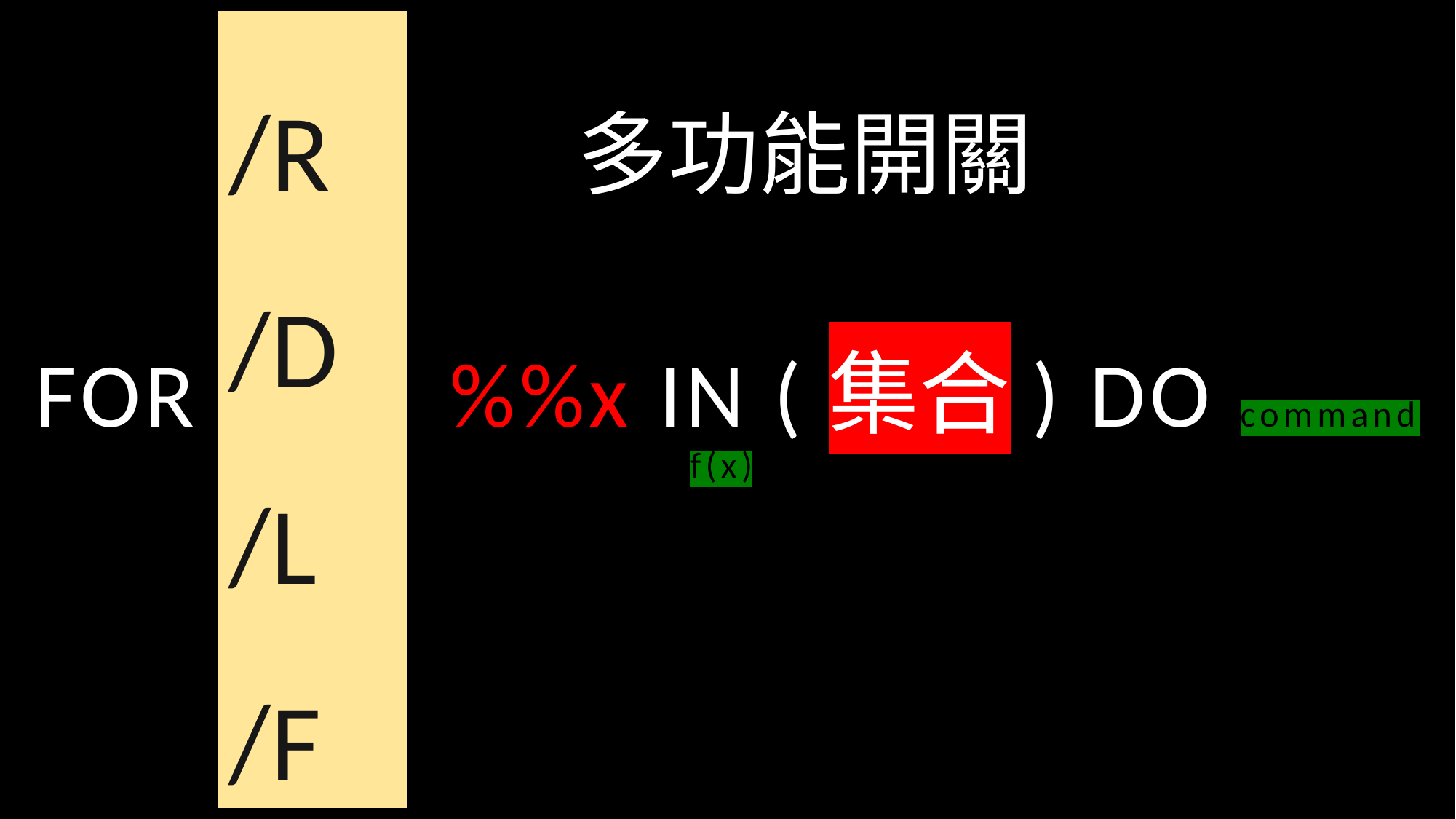

/R
/D
/L
/F
多功能開關
FOR          %%x IN (集合) DO  command f(x)